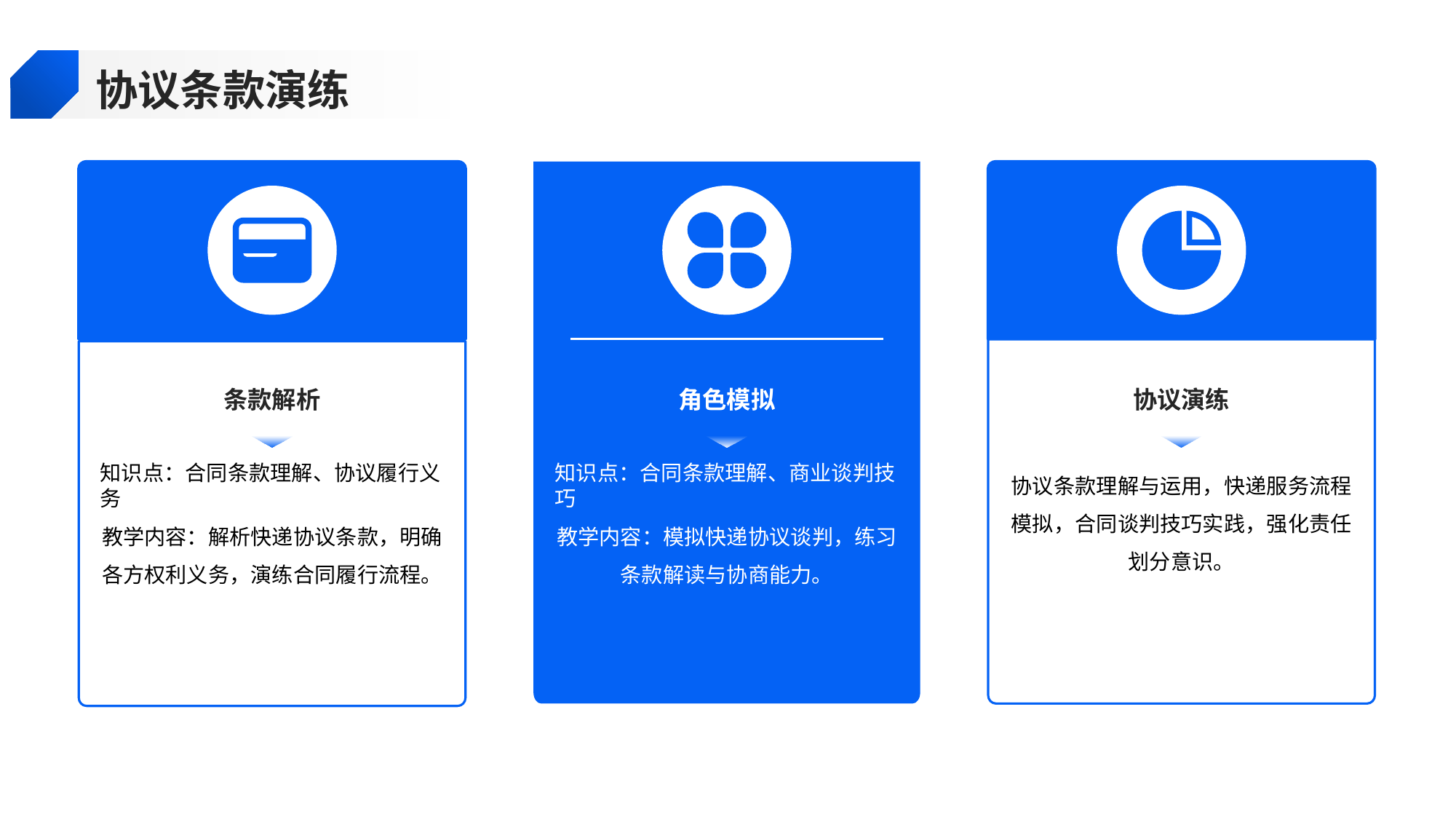

协议条款演练

条款解析
角色模拟
协议演练

知识点：合同条款理解、协议履行义务
教学内容：解析快递协议条款，明确各方权利义务，演练合同履行流程。
知识点：合同条款理解、商业谈判技巧
教学内容：模拟快递协议谈判，练习条款解读与协商能力。
协议条款理解与运用，快递服务流程模拟，合同谈判技巧实践，强化责任划分意识。